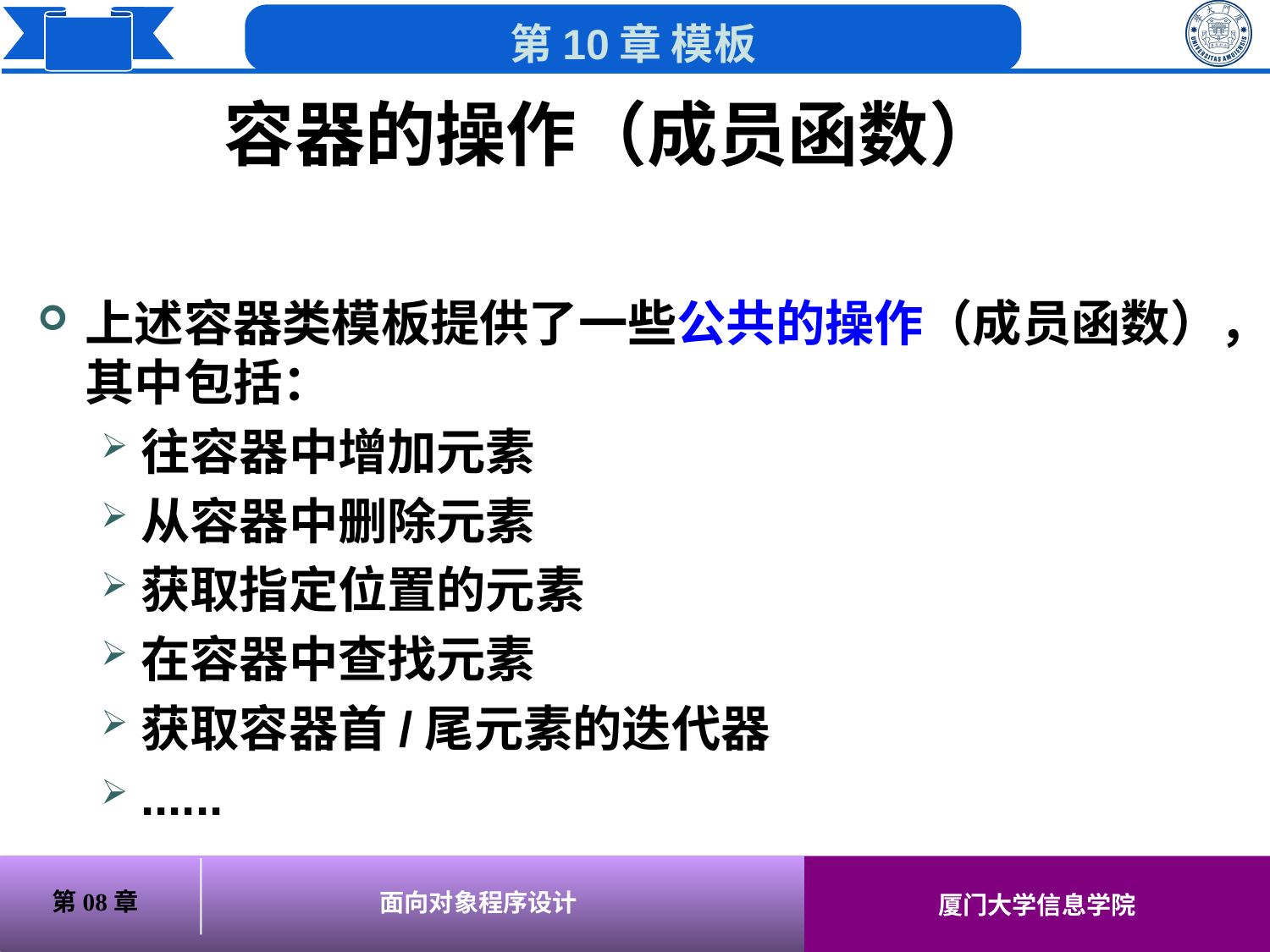

# 容器的操作（成员函数）
上述容器类模板提供了一些公共的操作（成员函数），其中包括：
往容器中增加元素
从容器中删除元素
获取指定位置的元素
在容器中查找元素
获取容器首/尾元素的迭代器
......
40